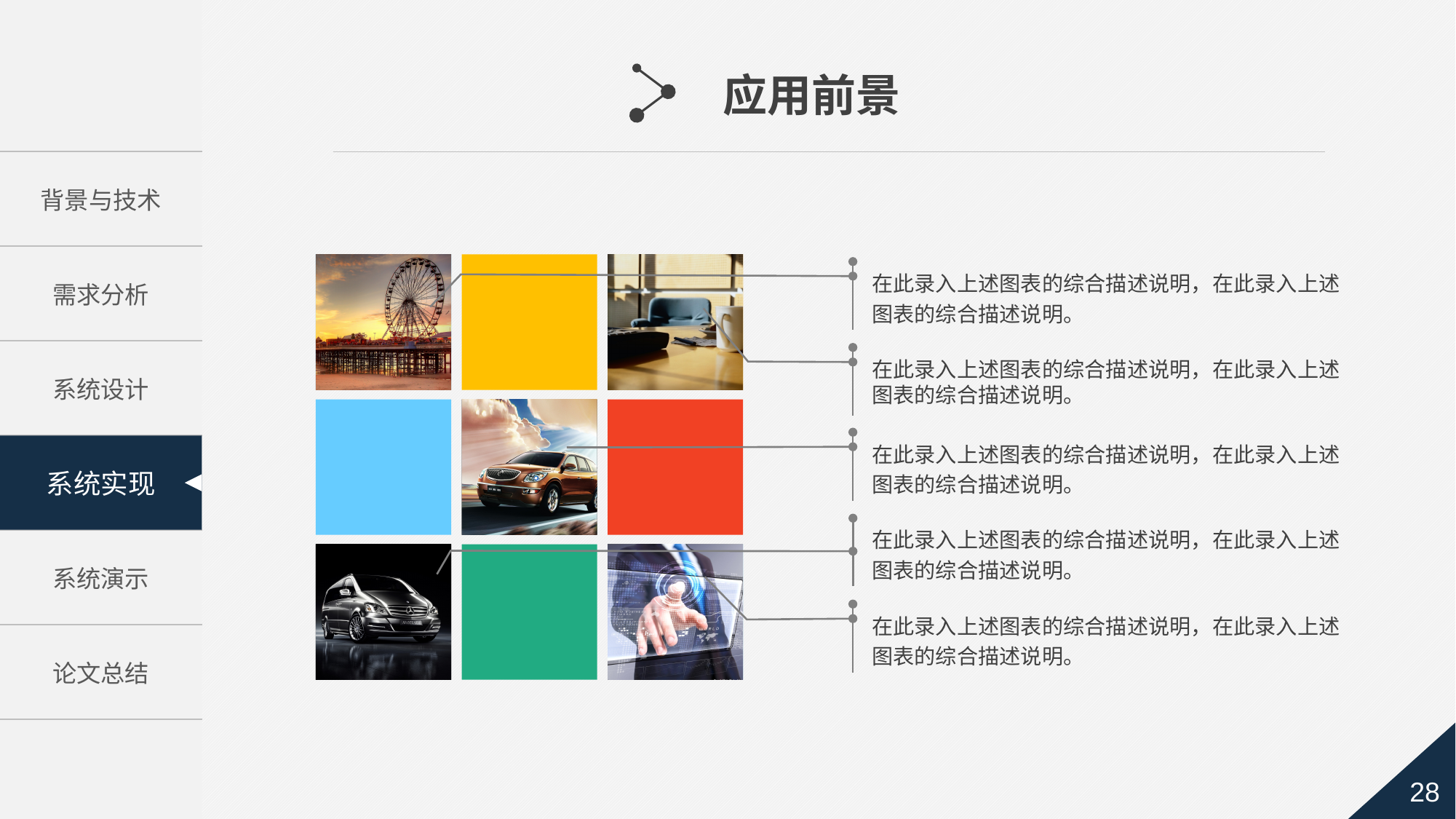

应用前景

在此录入上述图表的综合描述说明，在此录入上述图表的综合描述说明。
在此录入上述图表的综合描述说明，在此录入上述图表的综合描述说明。

在此录入上述图表的综合描述说明，在此录入上述图表的综合描述说明。
在此录入上述图表的综合描述说明，在此录入上述图表的综合描述说明。

在此录入上述图表的综合描述说明，在此录入上述图表的综合描述说明。